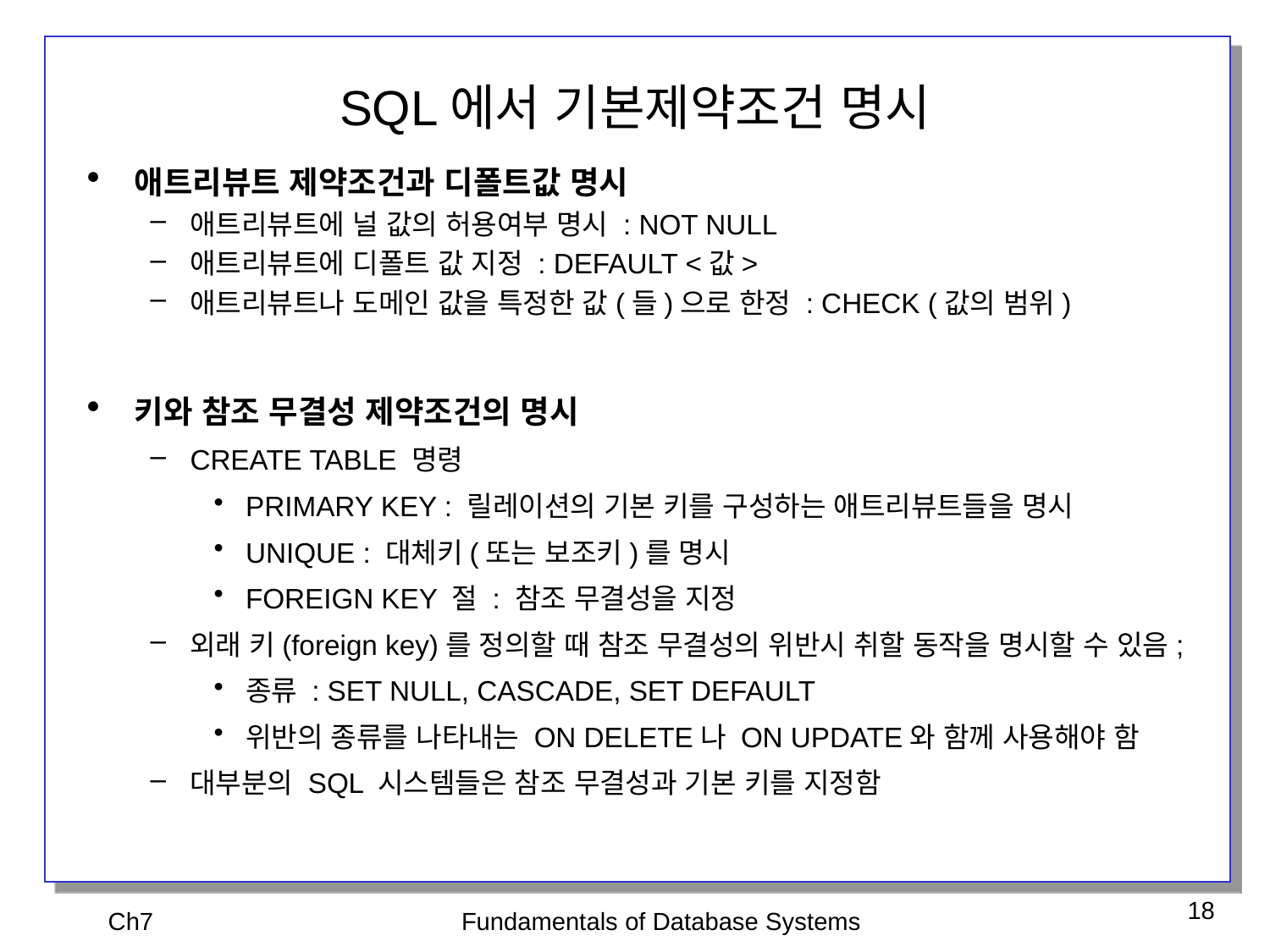

# SQL에서 기본제약조건 명시
애트리뷰트 제약조건과 디폴트값 명시
애트리뷰트에 널 값의 허용여부 명시 : NOT NULL
애트리뷰트에 디폴트 값 지정 : DEFAULT <값>
애트리뷰트나 도메인 값을 특정한 값(들)으로 한정 : CHECK (값의 범위)

키와 참조 무결성 제약조건의 명시
CREATE TABLE 명령
PRIMARY KEY : 릴레이션의 기본 키를 구성하는 애트리뷰트들을 명시
UNIQUE : 대체키(또는 보조키)를 명시
FOREIGN KEY 절 : 참조 무결성을 지정
외래 키(foreign key)를 정의할 때 참조 무결성의 위반시 취할 동작을 명시할 수 있음;
종류 : SET NULL, CASCADE, SET DEFAULT
위반의 종류를 나타내는 ON DELETE나 ON UPDATE와 함께 사용해야 함
대부분의 SQL 시스템들은 참조 무결성과 기본 키를 지정함
Ch7
Fundamentals of Database Systems
18